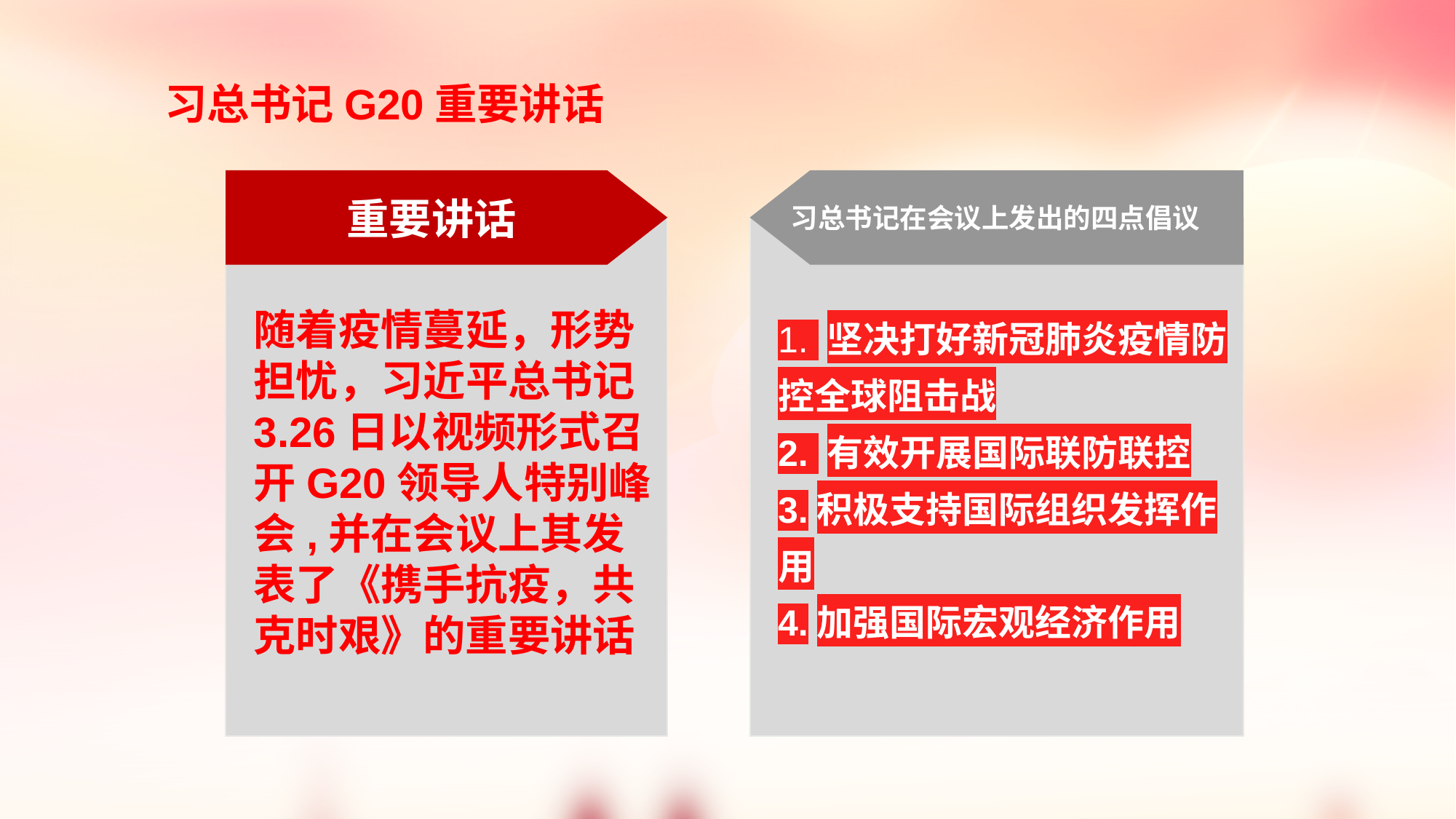

习总书记G20重要讲话
重要讲话
习总书记在会议上发出的四点倡议

随着疫情蔓延，形势担忧，习近平总书记3.26日以视频形式召开G20领导人特别峰会,并在会议上其发表了《携手抗疫，共克时艰》的重要讲话
1. 坚决打好新冠肺炎疫情防控全球阻击战
2. 有效开展国际联防联控
3.积极支持国际组织发挥作用
4.加强国际宏观经济作用